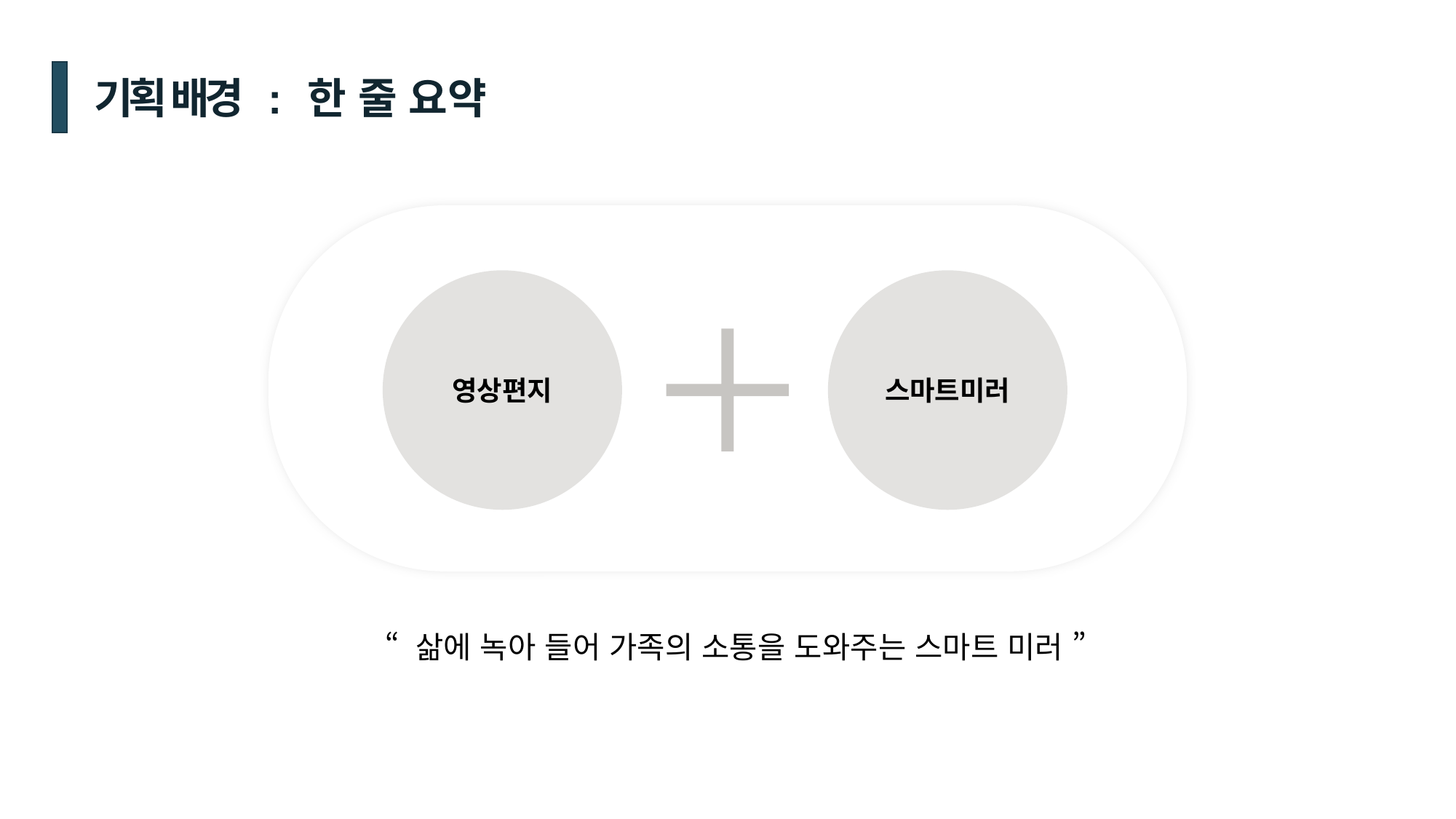

기획 배경  :  한 줄 요약

영상편지

스마트미러

  “ 삶에 녹아 들어 가족의 소통을 도와주는 스마트 미러 ”